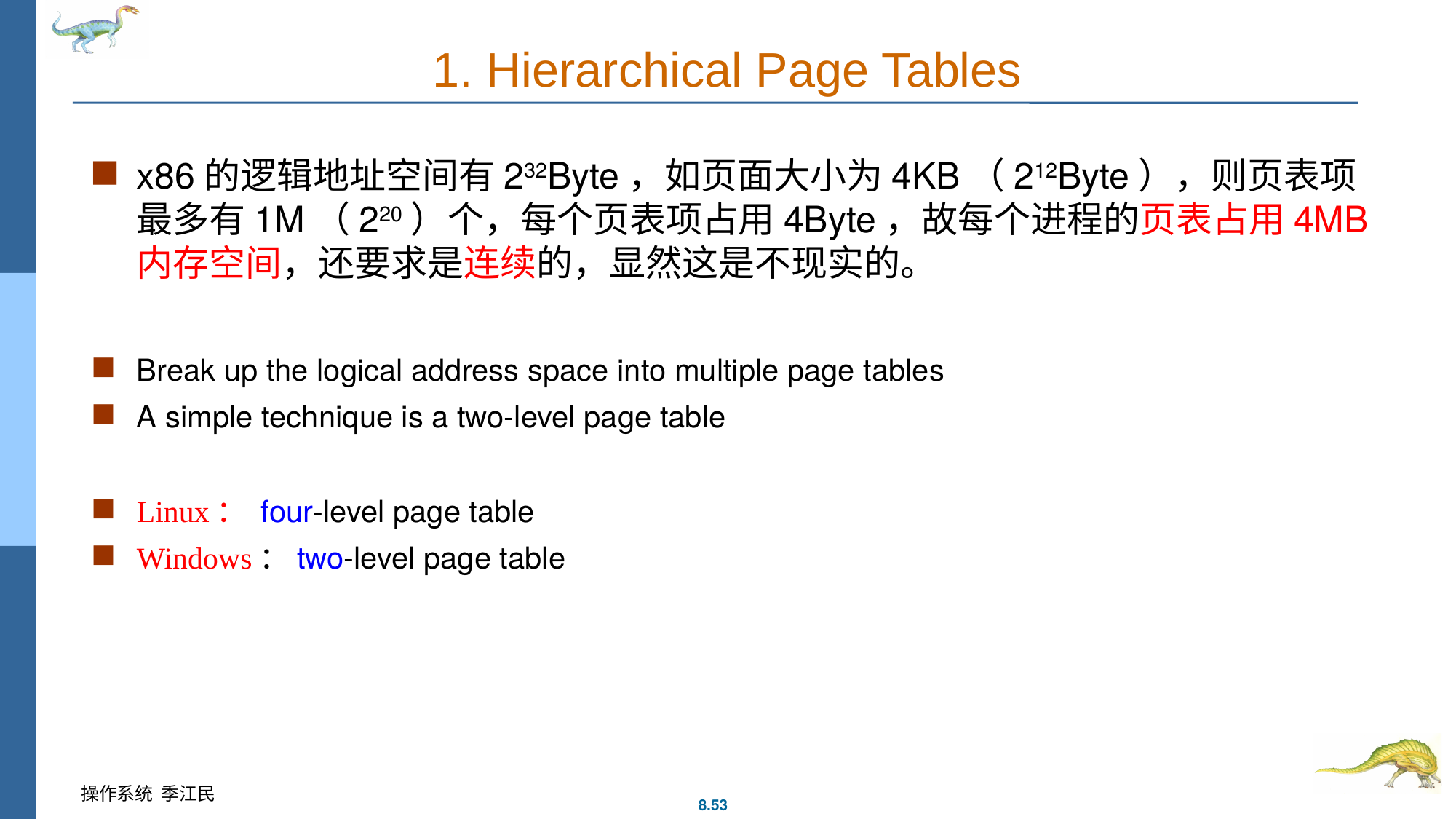

# 1. Hierarchical Page Tables
x86的逻辑地址空间有232Byte，如页面大小为4KB（212Byte），则页表项最多有1M（220）个，每个页表项占用4Byte，故每个进程的页表占用4MB内存空间，还要求是连续的，显然这是不现实的。

Break up the logical address space into multiple page tables
A simple technique is a two-level page table

Linux： four-level page table
Windows：two-level page table